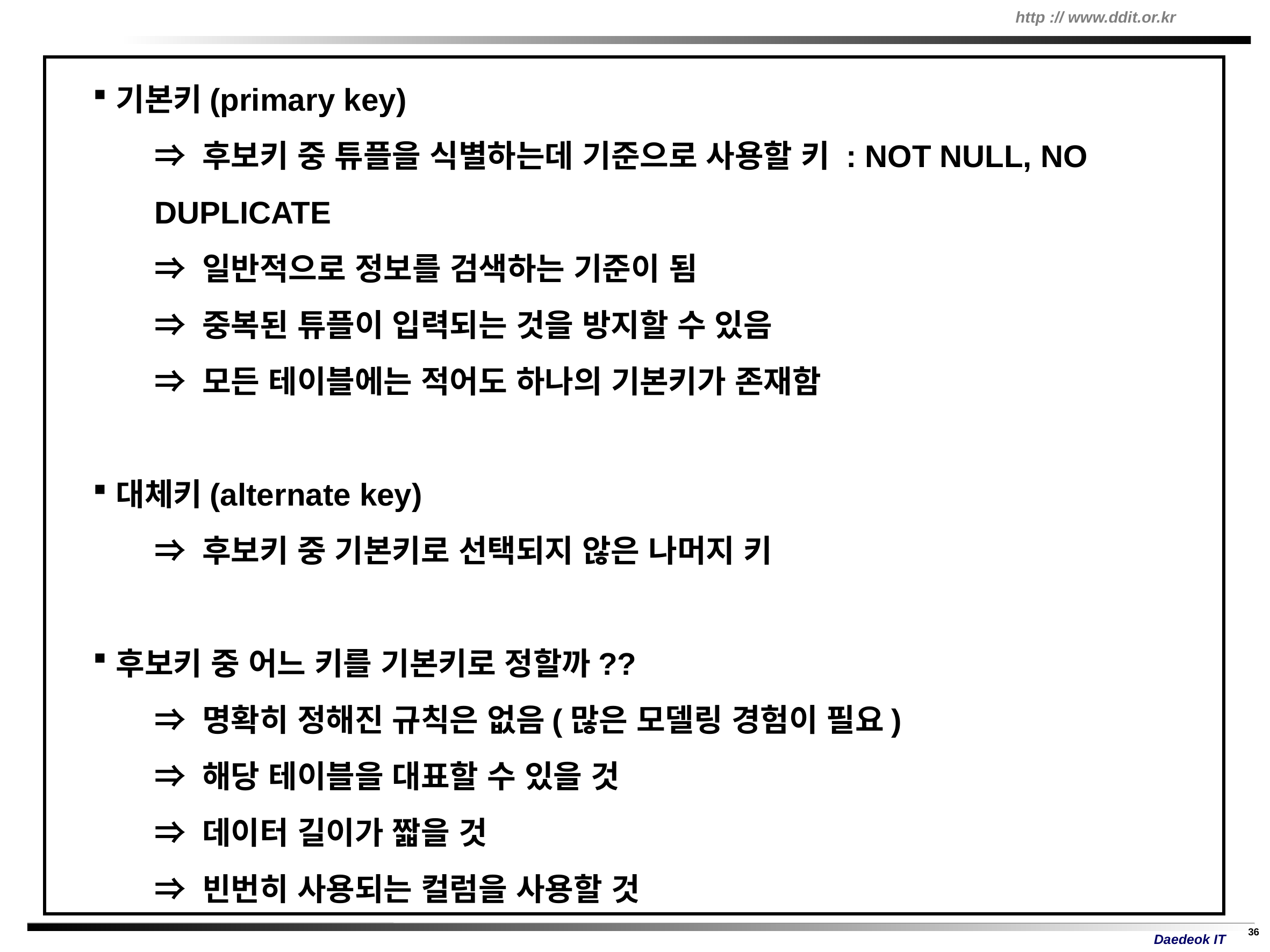

기본키(primary key)
	⇒ 후보키 중 튜플을 식별하는데 기준으로 사용할 키 : NOT NULL, NO DUPLICATE
	⇒ 일반적으로 정보를 검색하는 기준이 됨
	⇒ 중복된 튜플이 입력되는 것을 방지할 수 있음
	⇒ 모든 테이블에는 적어도 하나의 기본키가 존재함

대체키(alternate key)
	⇒ 후보키 중 기본키로 선택되지 않은 나머지 키

후보키 중 어느 키를 기본키로 정할까??
	⇒ 명확히 정해진 규칙은 없음(많은 모델링 경험이 필요)
	⇒ 해당 테이블을 대표할 수 있을 것
	⇒ 데이터 길이가 짧을 것
	⇒ 빈번히 사용되는 컬럼을 사용할 것